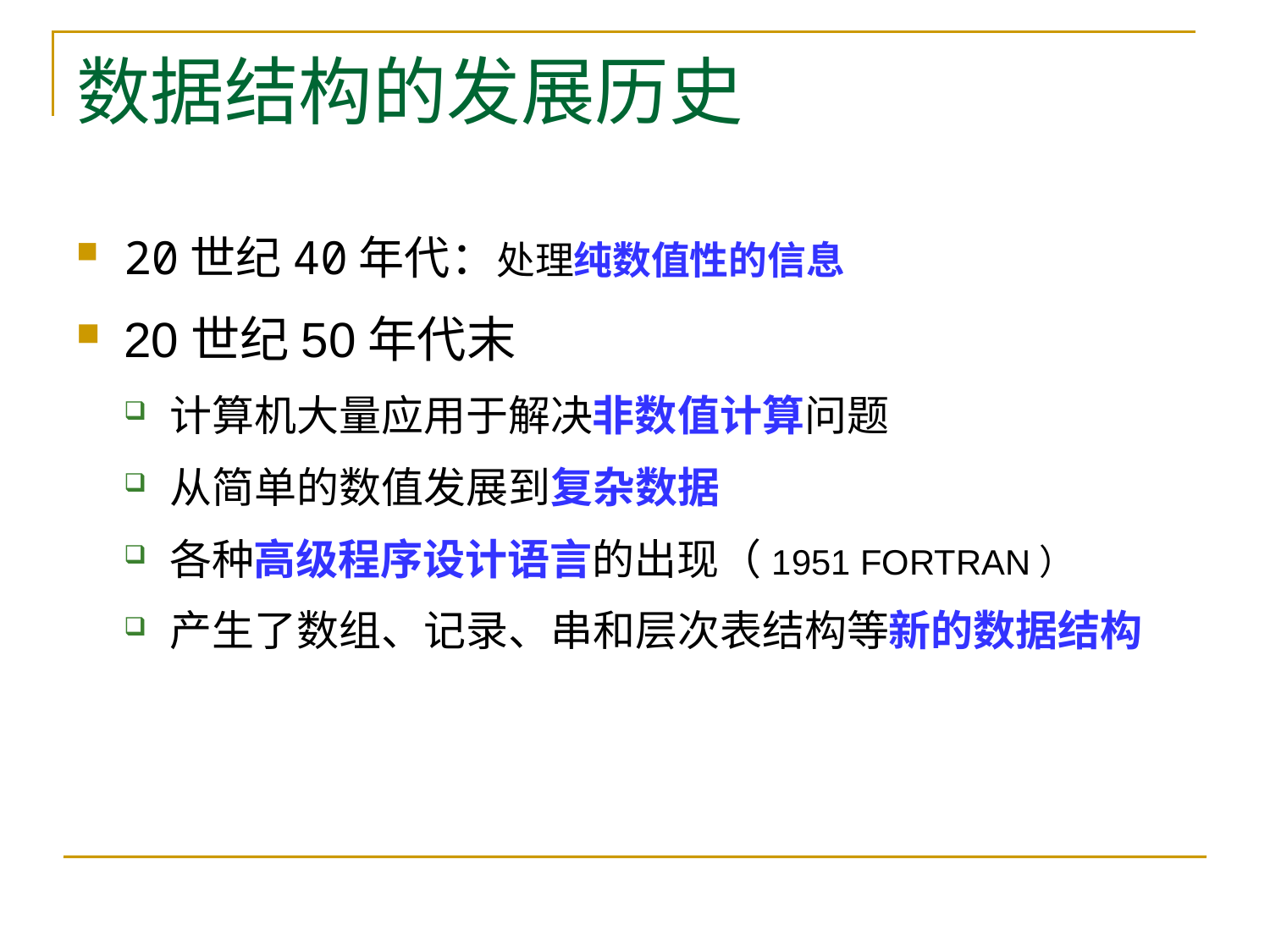

# 数据结构的发展历史
20世纪40年代：处理纯数值性的信息
20世纪50年代末
计算机大量应用于解决非数值计算问题
从简单的数值发展到复杂数据
各种高级程序设计语言的出现（1951 FORTRAN）
产生了数组、记录、串和层次表结构等新的数据结构